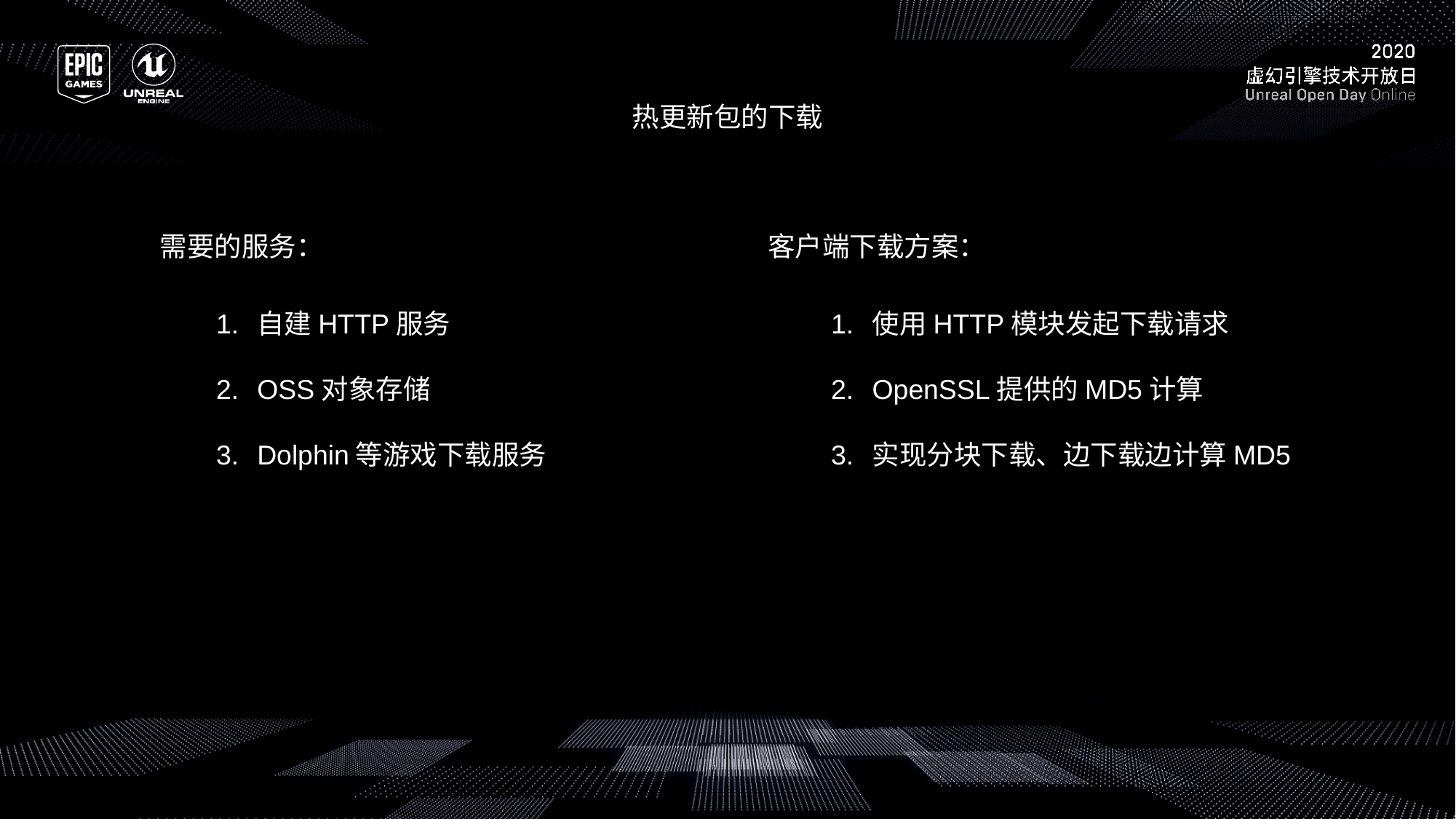

热更新包的下载
需要的服务：
客户端下载方案：
自建HTTP服务
OSS对象存储
Dolphin等游戏下载服务
使用HTTP模块发起下载请求
OpenSSL提供的MD5计算
实现分块下载、边下载边计算MD5